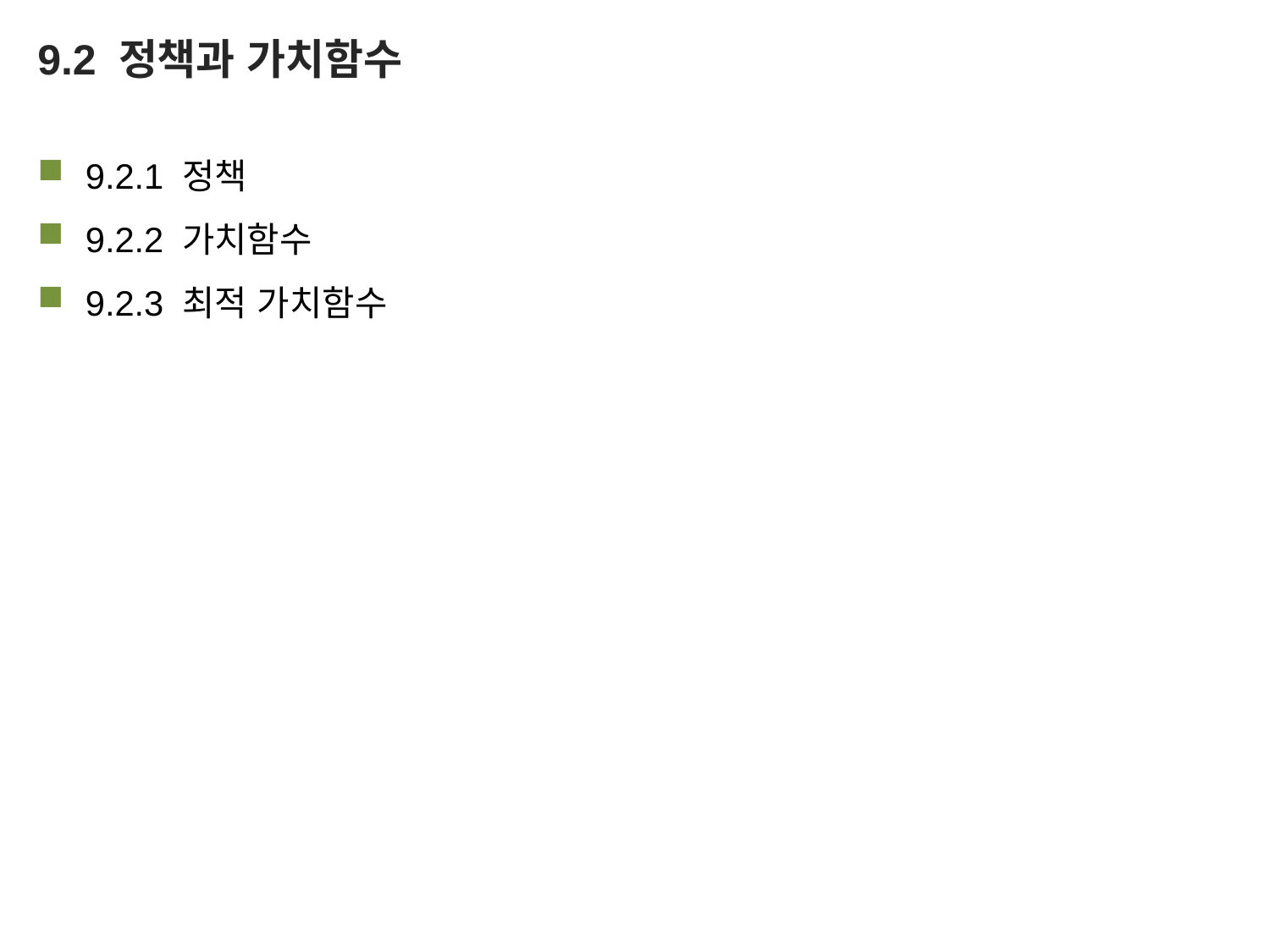

# 9.2 정책과 가치함수
9.2.1 정책
9.2.2 가치함수
9.2.3 최적 가치함수